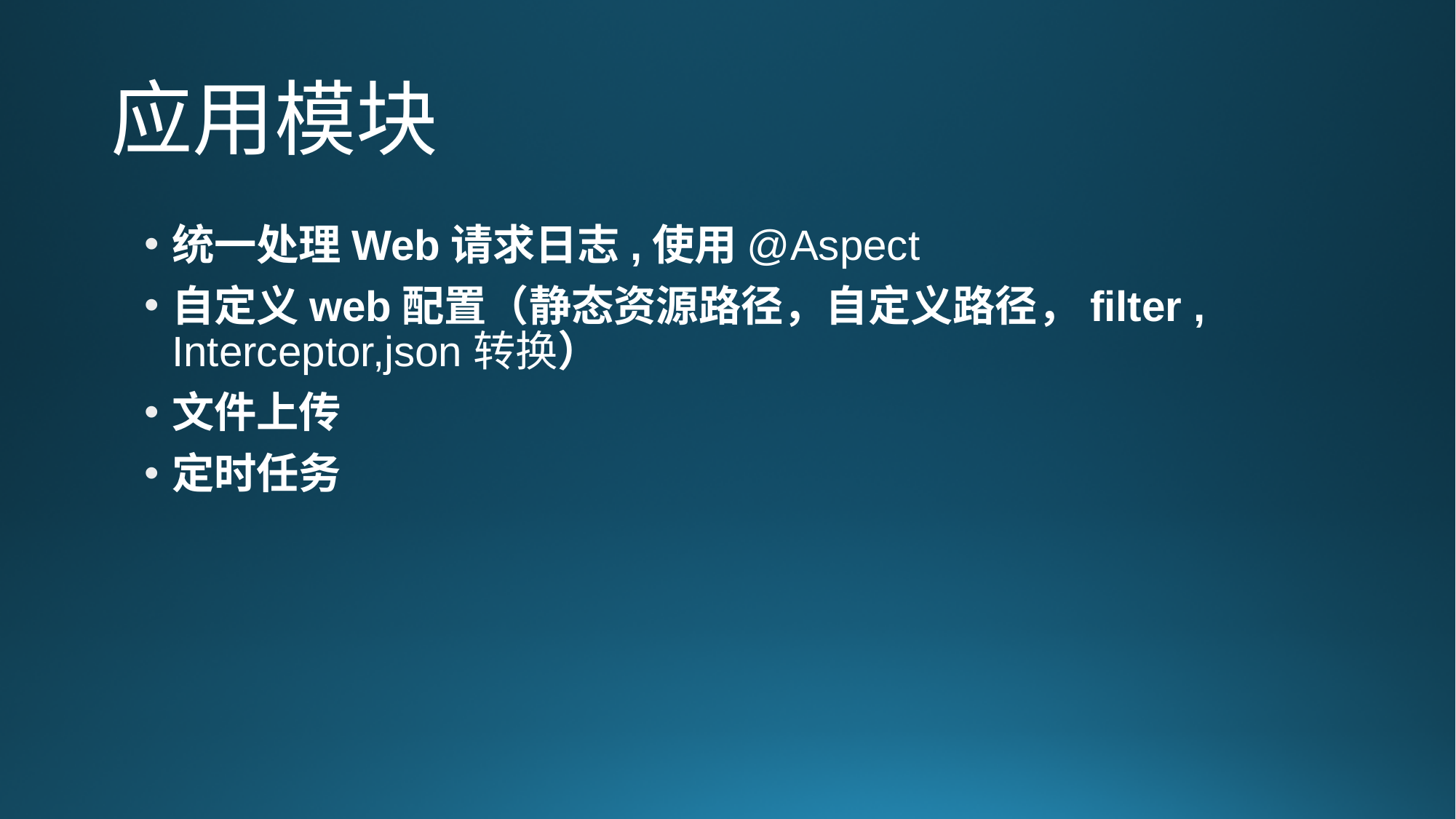

# 应用模块
统一处理Web请求日志,使用@Aspect
自定义web配置（静态资源路径，自定义路径，filter , Interceptor,json转换）
文件上传
定时任务